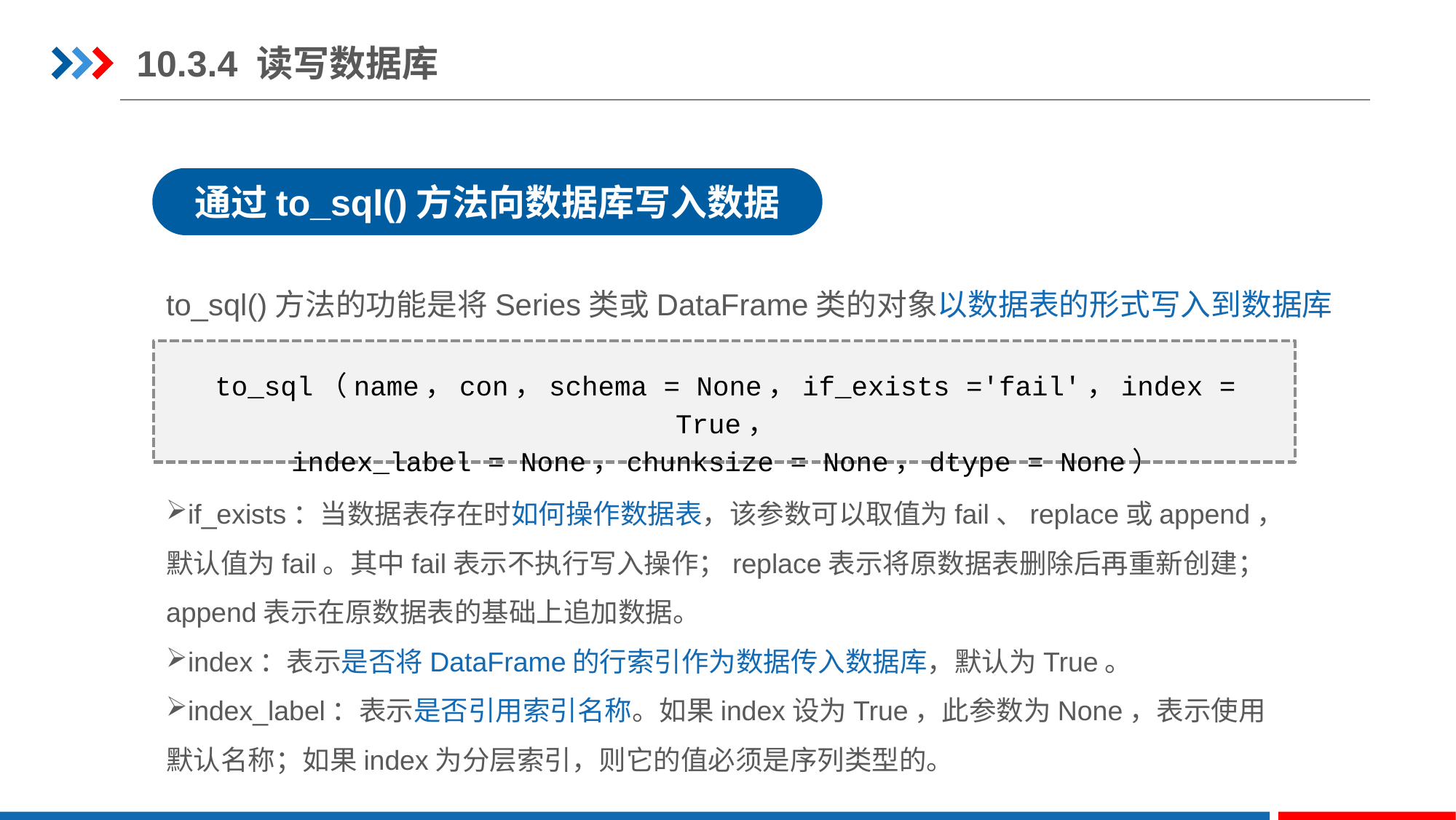

10.3.4 读写数据库
通过to_sql()方法向数据库写入数据
to_sql()方法的功能是将Series类或DataFrame类的对象以数据表的形式写入到数据库中。

to_sql（name，con，schema = None，if_exists ='fail'，index = True，
index_label = None，chunksize = None，dtype = None）
if_exists：当数据表存在时如何操作数据表，该参数可以取值为fail、replace或append，默认值为fail。其中fail表示不执行写入操作；replace表示将原数据表删除后再重新创建；append表示在原数据表的基础上追加数据。
index：表示是否将DataFrame的行索引作为数据传入数据库，默认为True。
index_label：表示是否引用索引名称。如果index设为True，此参数为None，表示使用默认名称；如果index为分层索引，则它的值必须是序列类型的。